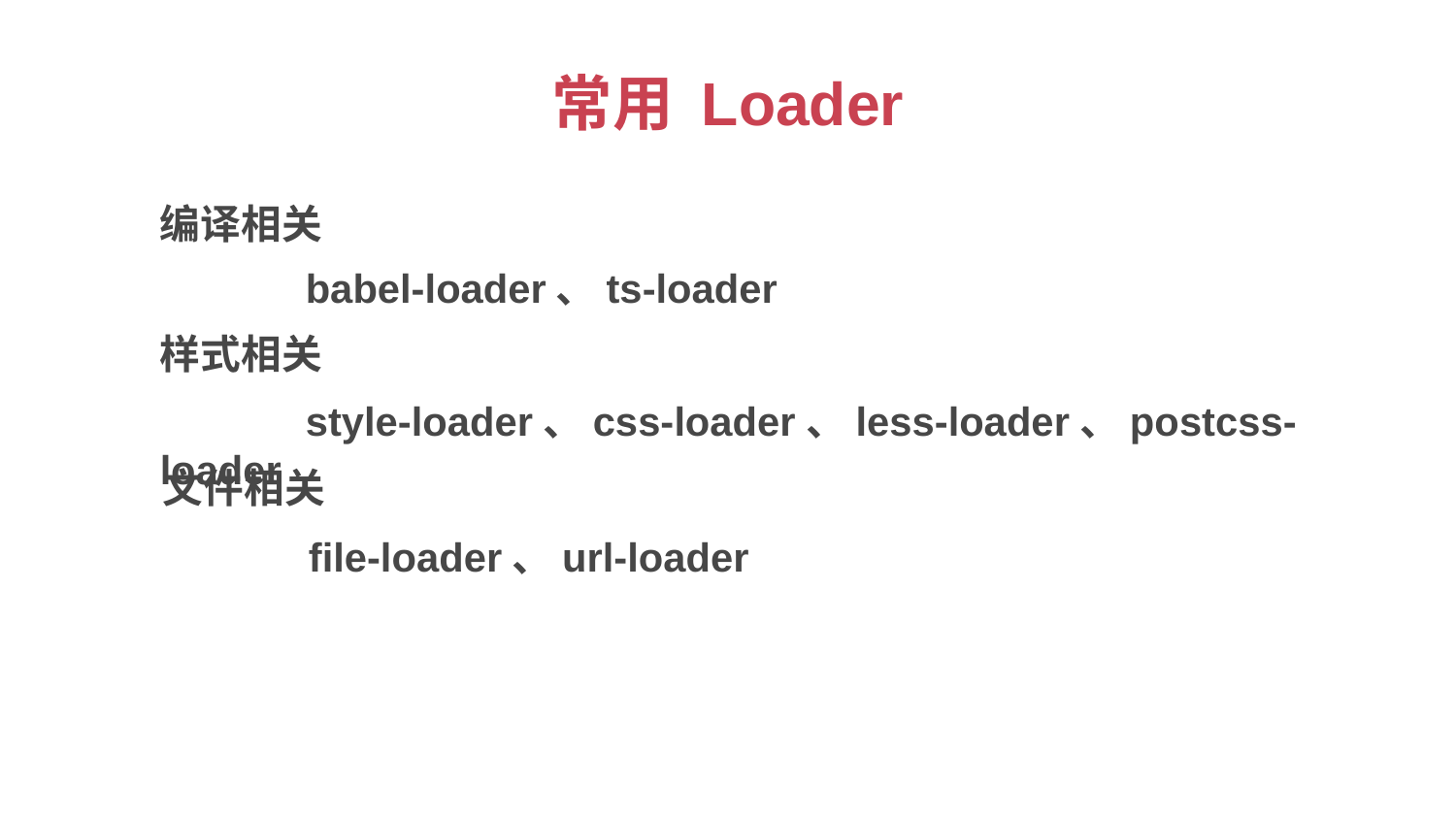

# 常用 Loader
编译相关
	babel-loader、ts-loader
样式相关
	style-loader、css-loader、less-loader、postcss-loader
文件相关
	file-loader、url-loader